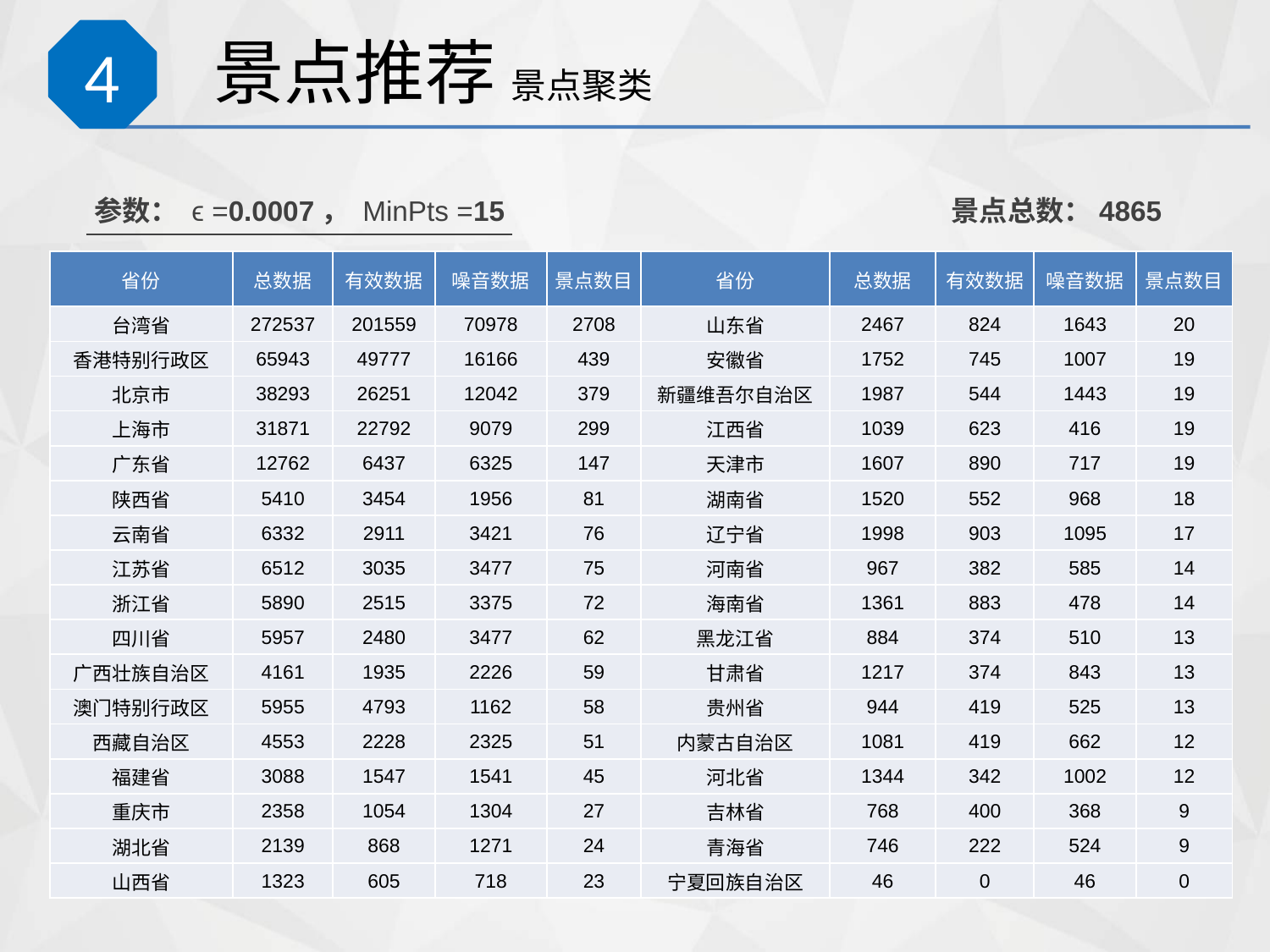

#
景点推荐 景点聚类
4
参数： ϵ =0.0007， MinPts =15
景点总数：4865
| 省份 | 总数据 | 有效数据 | 噪音数据 | 景点数目 | 省份 | 总数据 | 有效数据 | 噪音数据 | 景点数目 |
| --- | --- | --- | --- | --- | --- | --- | --- | --- | --- |
| 台湾省 | 272537 | 201559 | 70978 | 2708 | 山东省 | 2467 | 824 | 1643 | 20 |
| 香港特别行政区 | 65943 | 49777 | 16166 | 439 | 安徽省 | 1752 | 745 | 1007 | 19 |
| 北京市 | 38293 | 26251 | 12042 | 379 | 新疆维吾尔自治区 | 1987 | 544 | 1443 | 19 |
| 上海市 | 31871 | 22792 | 9079 | 299 | 江西省 | 1039 | 623 | 416 | 19 |
| 广东省 | 12762 | 6437 | 6325 | 147 | 天津市 | 1607 | 890 | 717 | 19 |
| 陕西省 | 5410 | 3454 | 1956 | 81 | 湖南省 | 1520 | 552 | 968 | 18 |
| 云南省 | 6332 | 2911 | 3421 | 76 | 辽宁省 | 1998 | 903 | 1095 | 17 |
| 江苏省 | 6512 | 3035 | 3477 | 75 | 河南省 | 967 | 382 | 585 | 14 |
| 浙江省 | 5890 | 2515 | 3375 | 72 | 海南省 | 1361 | 883 | 478 | 14 |
| 四川省 | 5957 | 2480 | 3477 | 62 | 黑龙江省 | 884 | 374 | 510 | 13 |
| 广西壮族自治区 | 4161 | 1935 | 2226 | 59 | 甘肃省 | 1217 | 374 | 843 | 13 |
| 澳门特别行政区 | 5955 | 4793 | 1162 | 58 | 贵州省 | 944 | 419 | 525 | 13 |
| 西藏自治区 | 4553 | 2228 | 2325 | 51 | 内蒙古自治区 | 1081 | 419 | 662 | 12 |
| 福建省 | 3088 | 1547 | 1541 | 45 | 河北省 | 1344 | 342 | 1002 | 12 |
| 重庆市 | 2358 | 1054 | 1304 | 27 | 吉林省 | 768 | 400 | 368 | 9 |
| 湖北省 | 2139 | 868 | 1271 | 24 | 青海省 | 746 | 222 | 524 | 9 |
| 山西省 | 1323 | 605 | 718 | 23 | 宁夏回族自治区 | 46 | 0 | 46 | 0 |